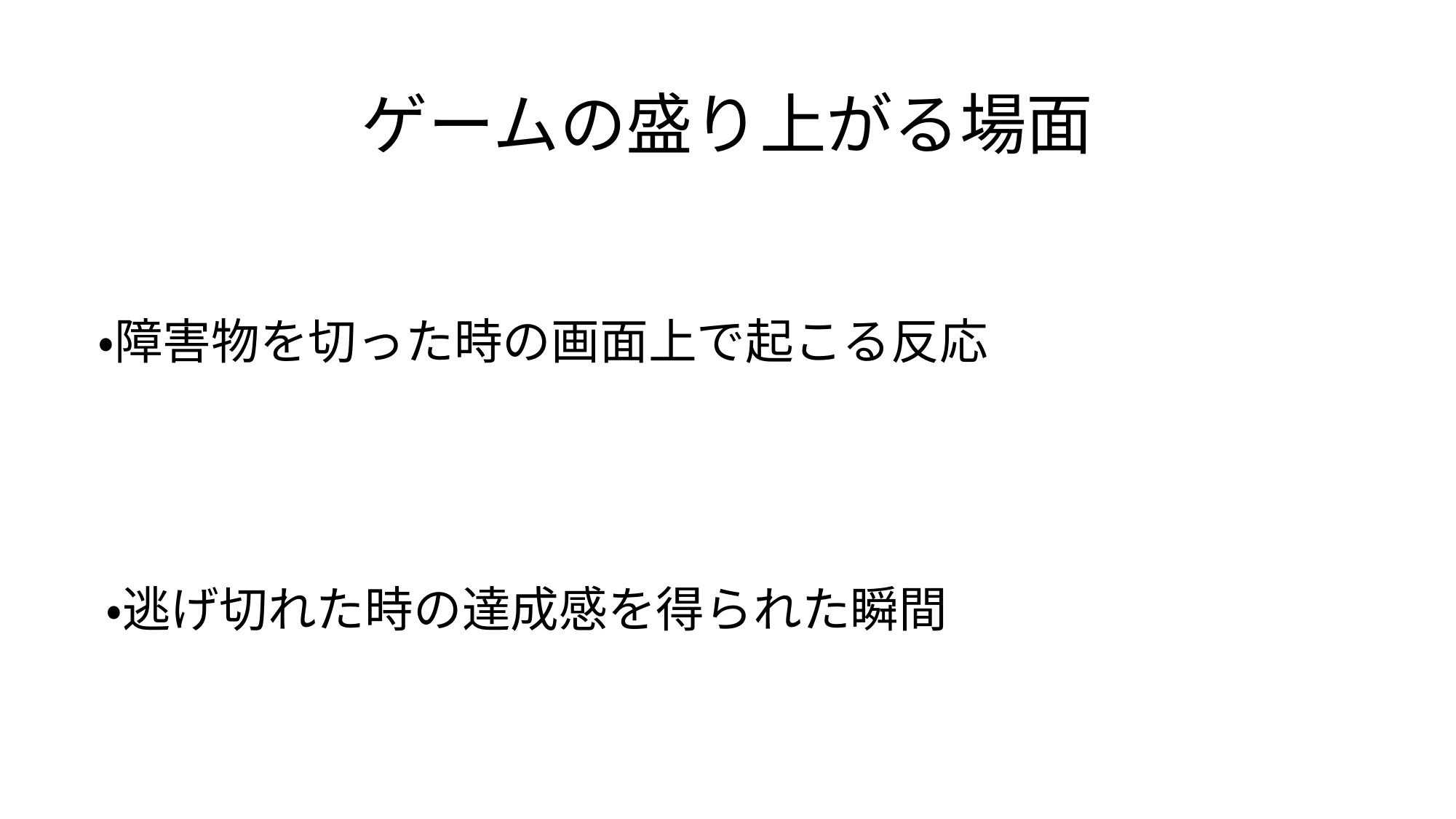

# ゲームの盛り上がる場面
・障害物を切った時の画面上で起こる反応
・逃げ切れた時の達成感を得られた瞬間